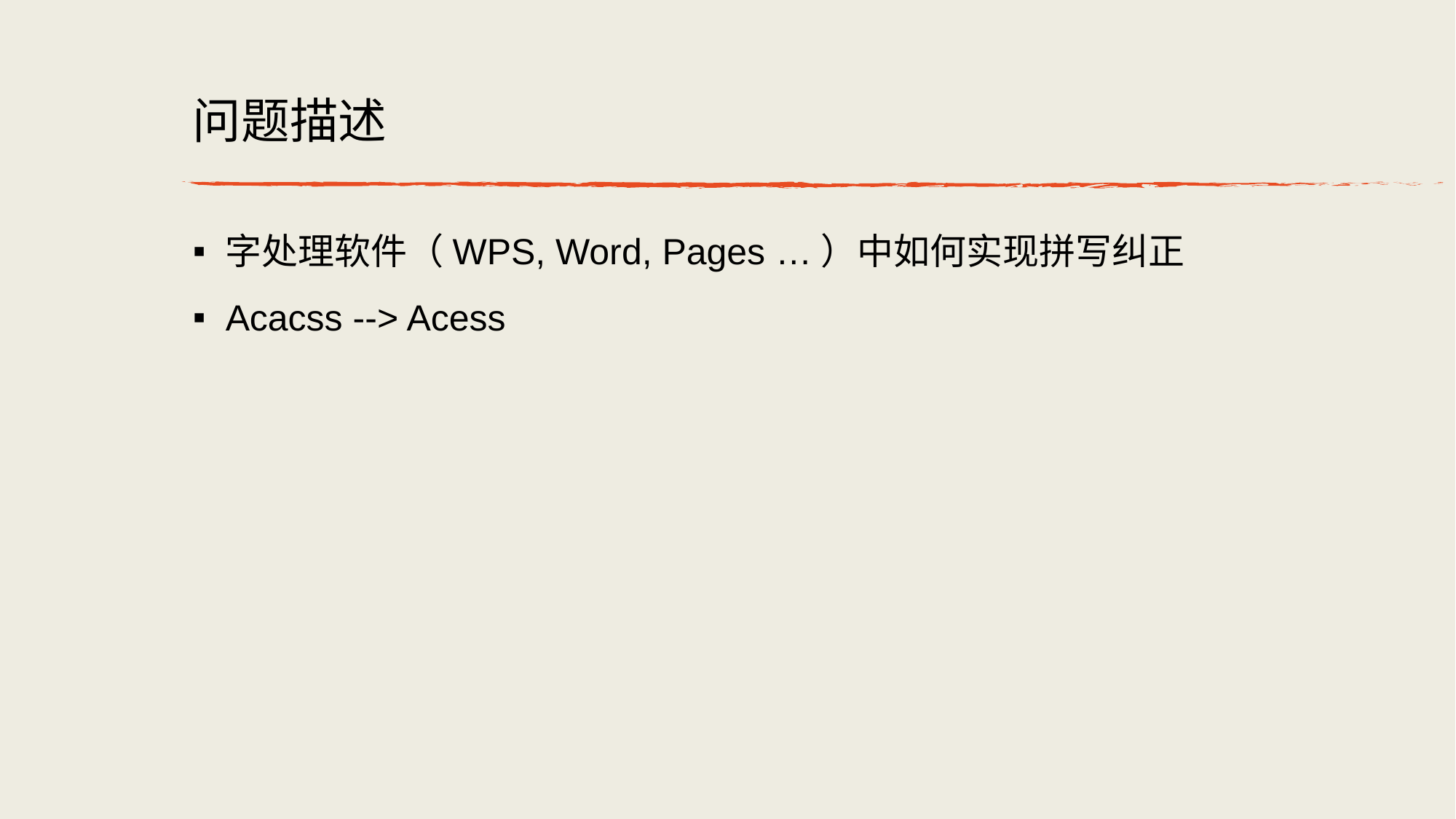

# 问题描述
字处理软件（WPS, Word, Pages …）中如何实现拼写纠正
Acacss --> Acess